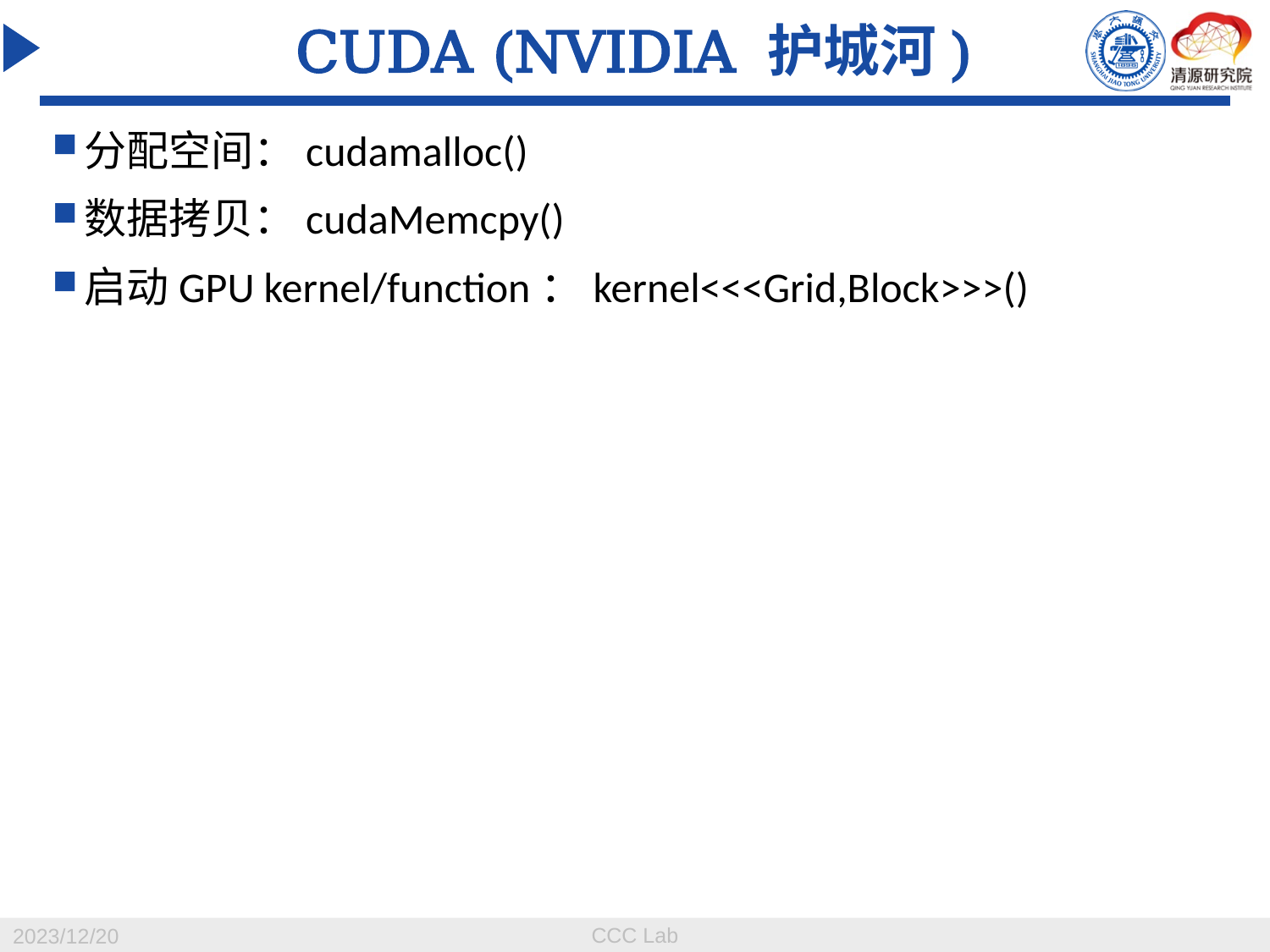

# CUDA (NVIDIA 护城河)
分配空间：cudamalloc()
数据拷贝：cudaMemcpy()
启动GPU kernel/function：kernel<<<Grid,Block>>>()

CCC Lab
2023/12/20